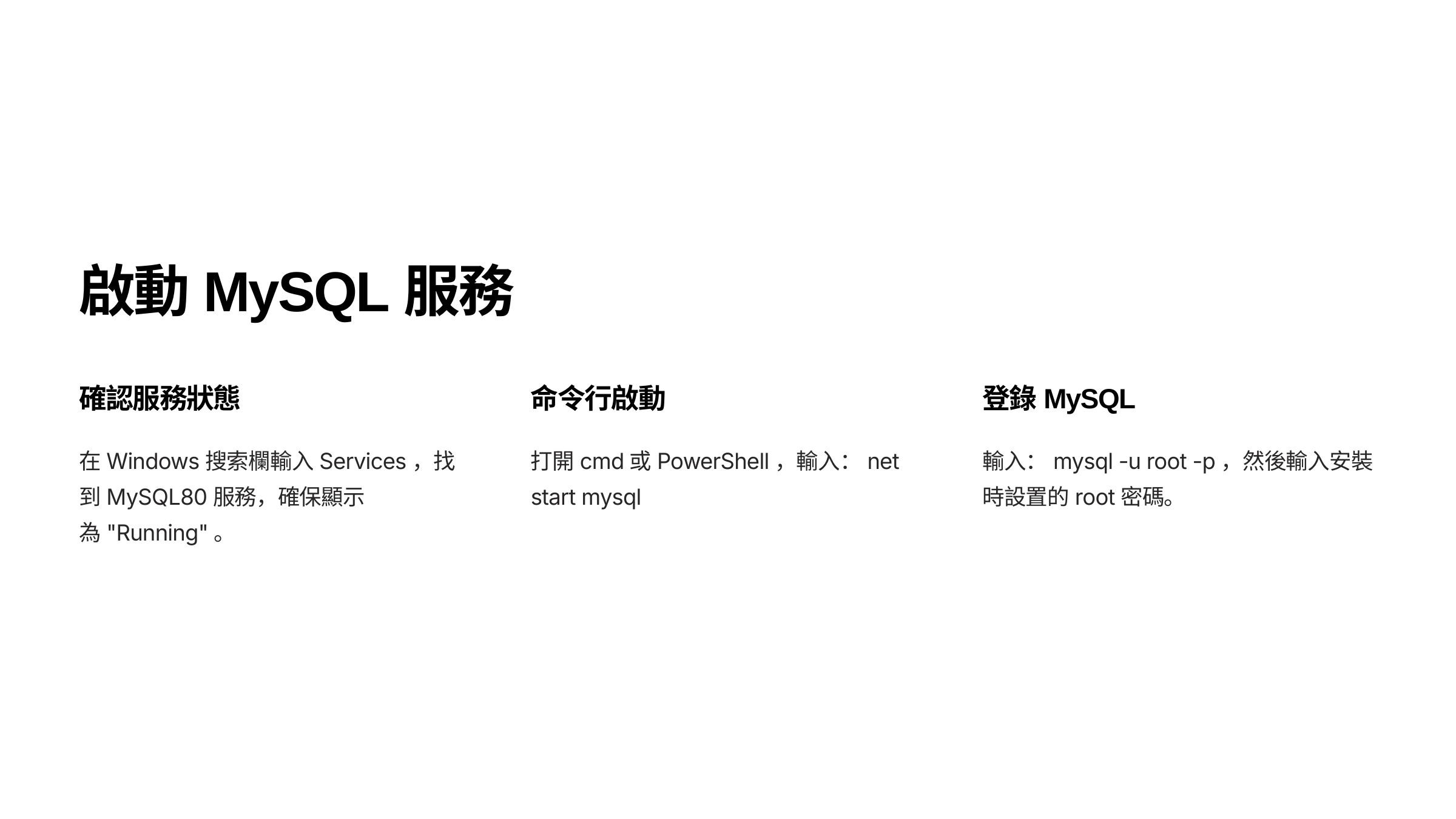

啟動MySQL服務
確認服務狀態
命令行啟動
登錄MySQL
在Windows搜索欄輸入Services，找到MySQL80服務，確保顯示為"Running"。
打開cmd或PowerShell，輸入：net start mysql
輸入：mysql -u root -p，然後輸入安裝時設置的root密碼。